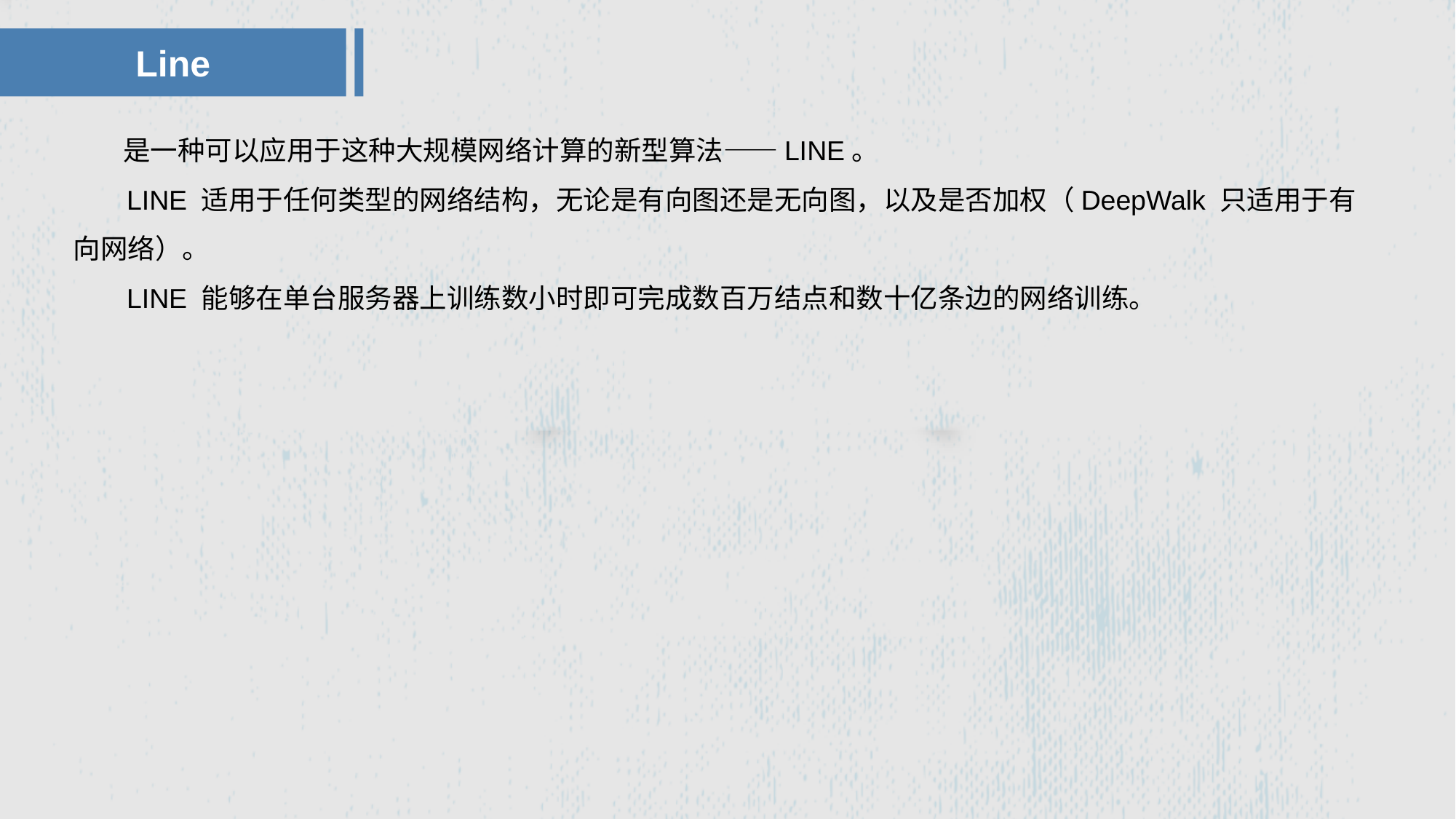

Line
       是一种可以应用于这种大规模网络计算的新型算法——LINE。
       LINE 适用于任何类型的网络结构，无论是有向图还是无向图，以及是否加权（DeepWalk 只适用于有向网络）。
       LINE 能够在单台服务器上训练数小时即可完成数百万结点和数十亿条边的网络训练。